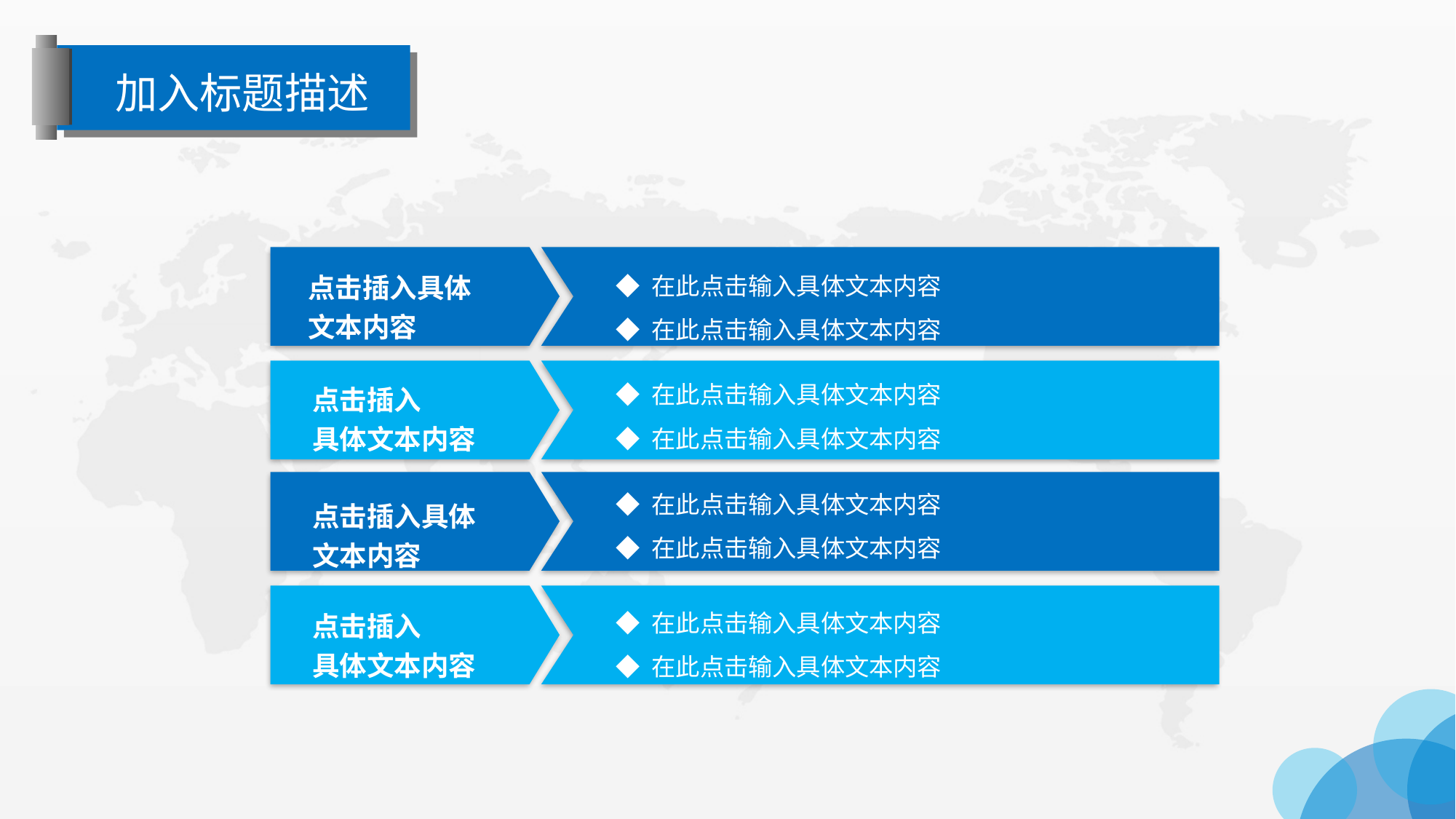

加入标题描述

点击插入具体
文本内容

◆ 在此点击输入具体文本内容
◆ 在此点击输入具体文本内容
◆ 在此点击输入具体文本内容
◆ 在此点击输入具体文本内容

点击插入
具体文本内容
◆ 在此点击输入具体文本内容
◆ 在此点击输入具体文本内容

点击插入具体
文本内容

点击插入
具体文本内容

◆ 在此点击输入具体文本内容
◆ 在此点击输入具体文本内容